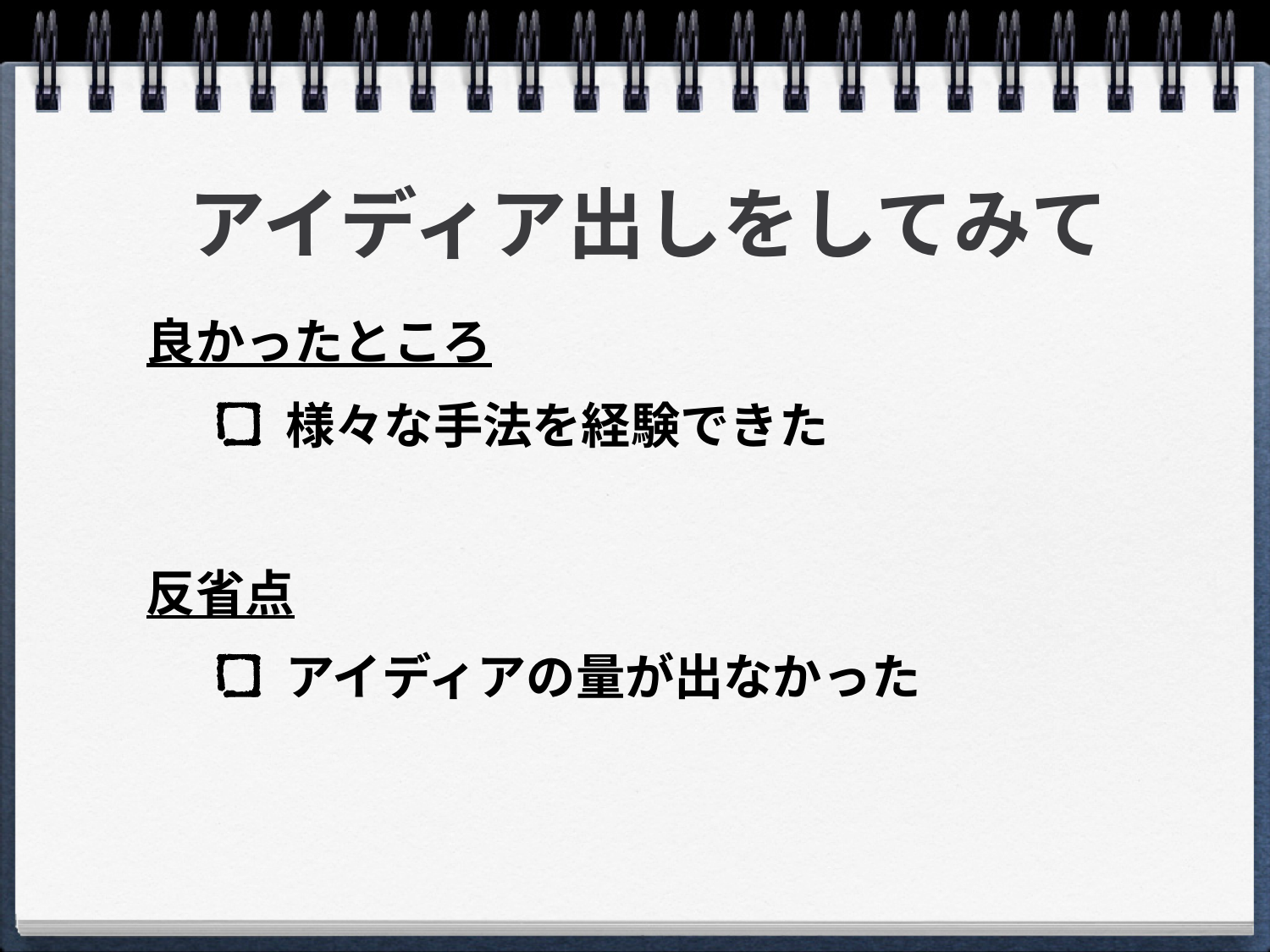

# アイディア出しをしてみて
良かったところ
様々な手法を経験できた

反省点
アイディアの量が出なかった